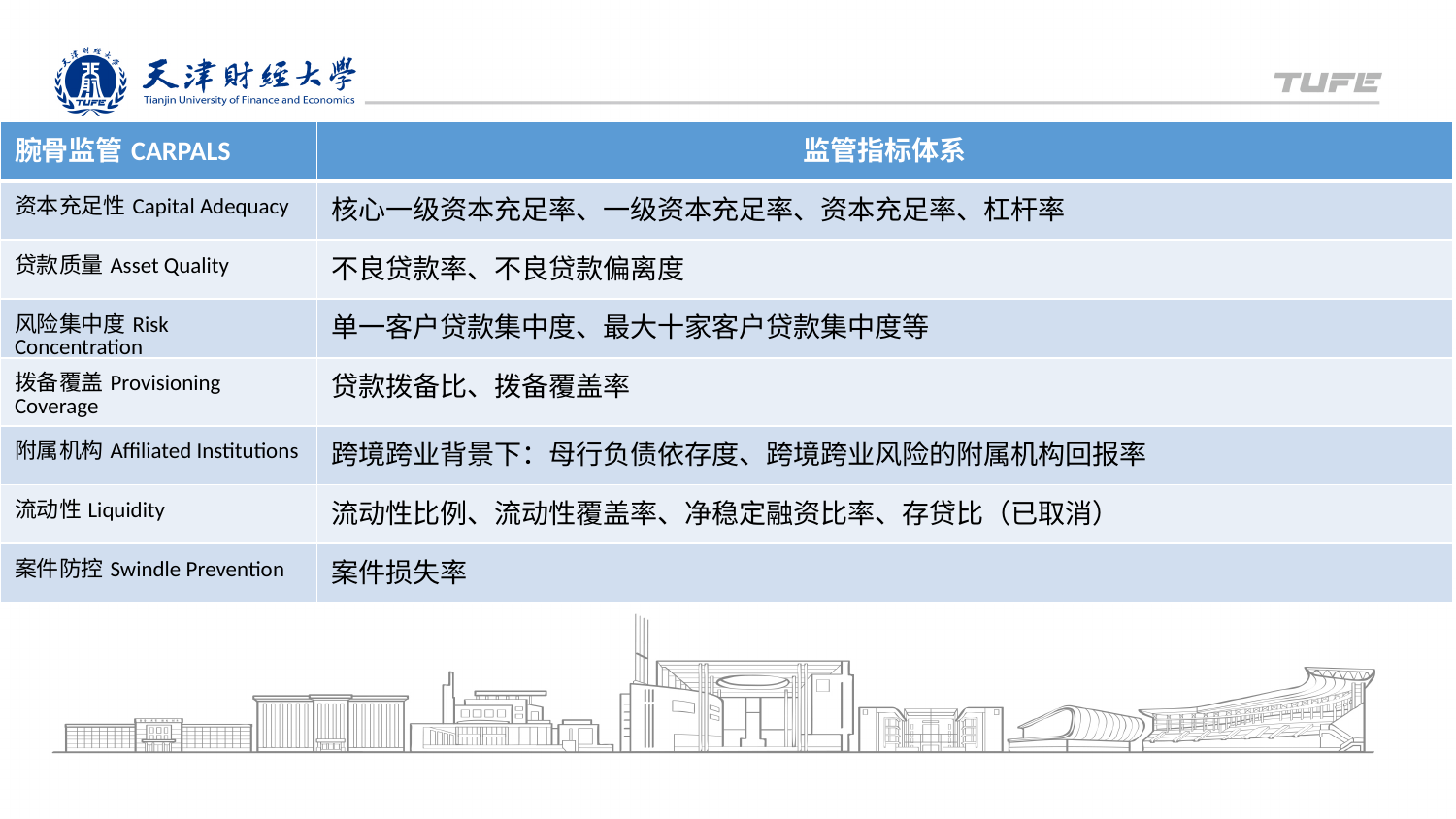

| 腕骨监管CARPALS | 监管指标体系 |
| --- | --- |
| 资本充足性Capital Adequacy | 核心一级资本充足率、一级资本充足率、资本充足率、杠杆率 |
| 贷款质量Asset Quality | 不良贷款率、不良贷款偏离度 |
| 风险集中度Risk Concentration | 单一客户贷款集中度、最大十家客户贷款集中度等 |
| 拨备覆盖Provisioning Coverage | 贷款拨备比、拨备覆盖率 |
| 附属机构Affiliated Institutions | 跨境跨业背景下：母行负债依存度、跨境跨业风险的附属机构回报率 |
| 流动性Liquidity | 流动性比例、流动性覆盖率、净稳定融资比率、存贷比（已取消） |
| 案件防控Swindle Prevention | 案件损失率 |
天津财经大学XX
XXXX年X月X日